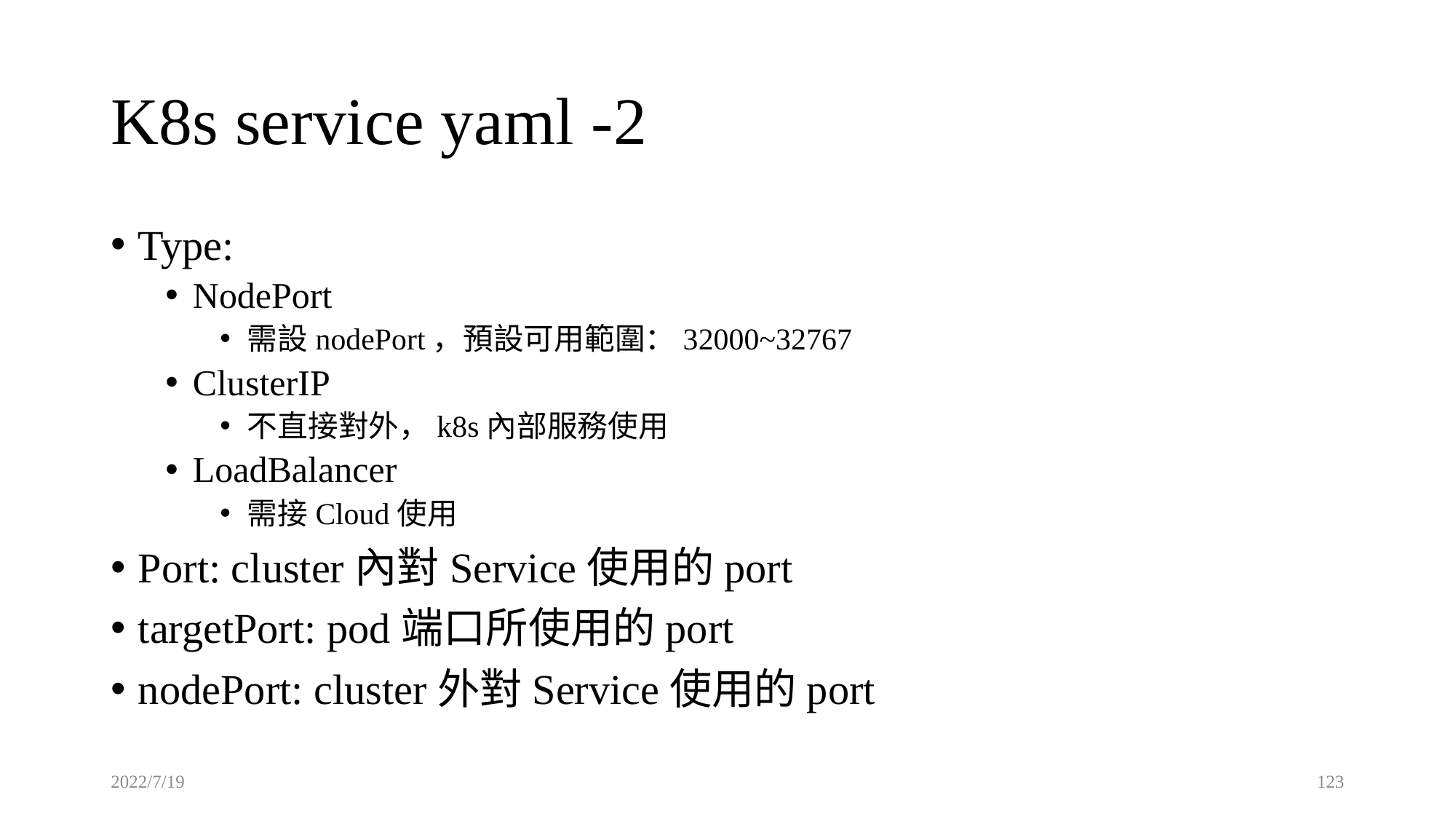

# K8s service yaml -2
Type:
NodePort
需設nodePort，預設可用範圍：32000~32767
ClusterIP
不直接對外，k8s內部服務使用
LoadBalancer
需接Cloud使用
Port: cluster內對Service使用的port
targetPort: pod端口所使用的port
nodePort: cluster外對Service使用的port

2022/7/19
123